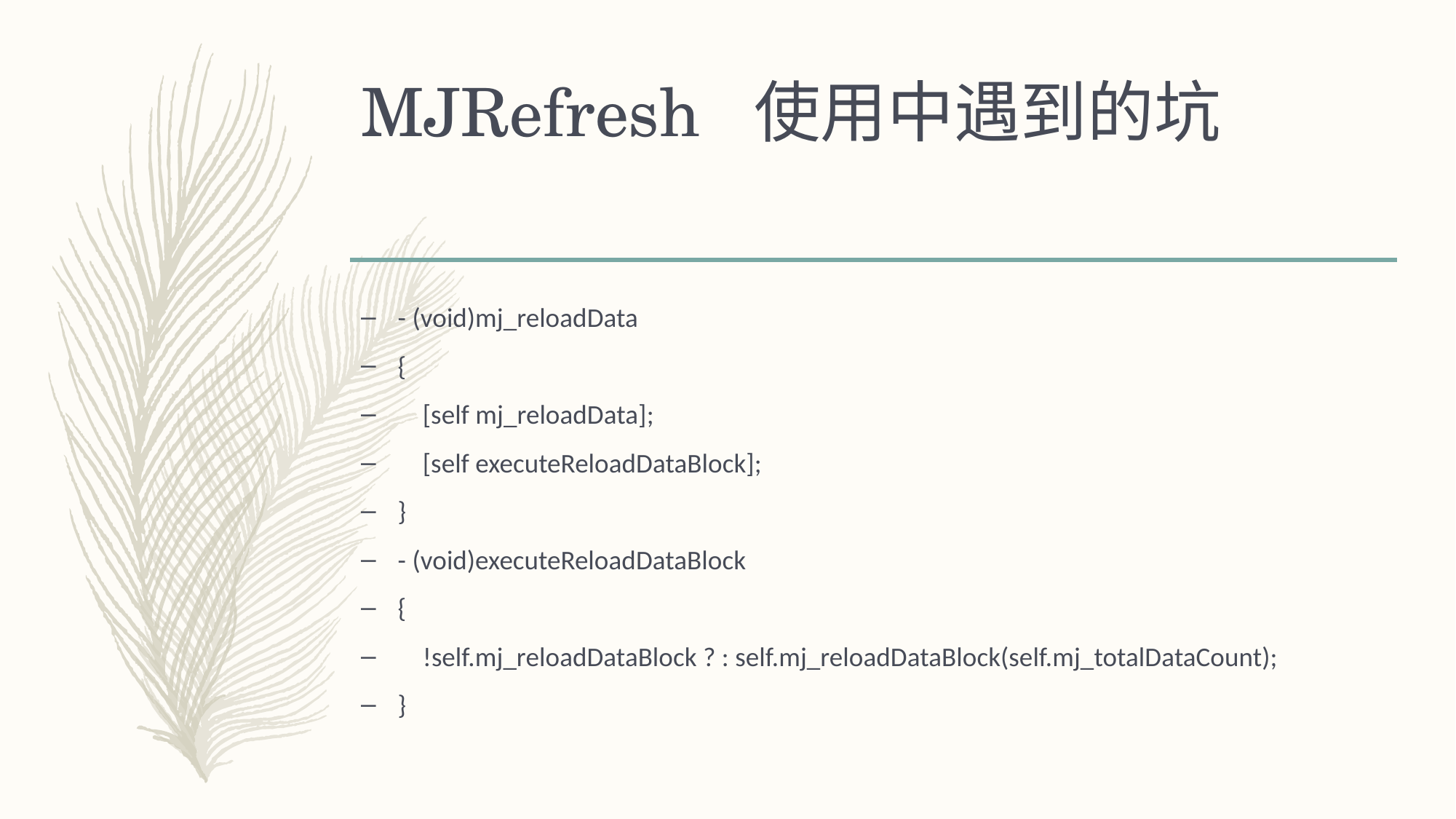

# MJRefresh  使用中遇到的坑
- (void)mj_reloadData
{
    [self mj_reloadData];
    [self executeReloadDataBlock];
}
- (void)executeReloadDataBlock
{
    !self.mj_reloadDataBlock ? : self.mj_reloadDataBlock(self.mj_totalDataCount);
}